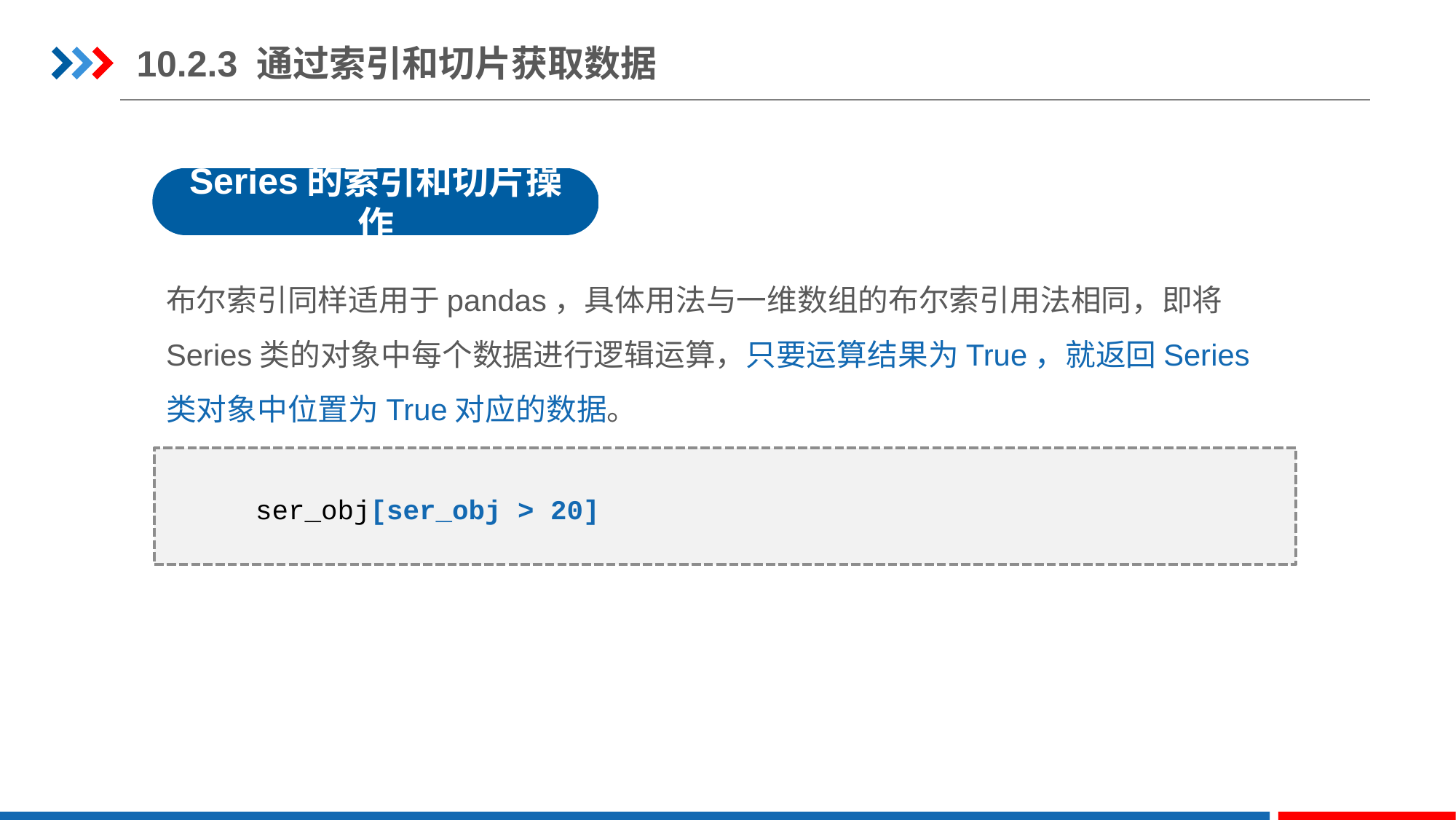

10.2.3 通过索引和切片获取数据
Series的索引和切片操作
布尔索引同样适用于pandas，具体用法与一维数组的布尔索引用法相同，即将Series类的对象中每个数据进行逻辑运算，只要运算结果为True，就返回Series类对象中位置为True对应的数据。

ser_obj[ser_obj > 20]